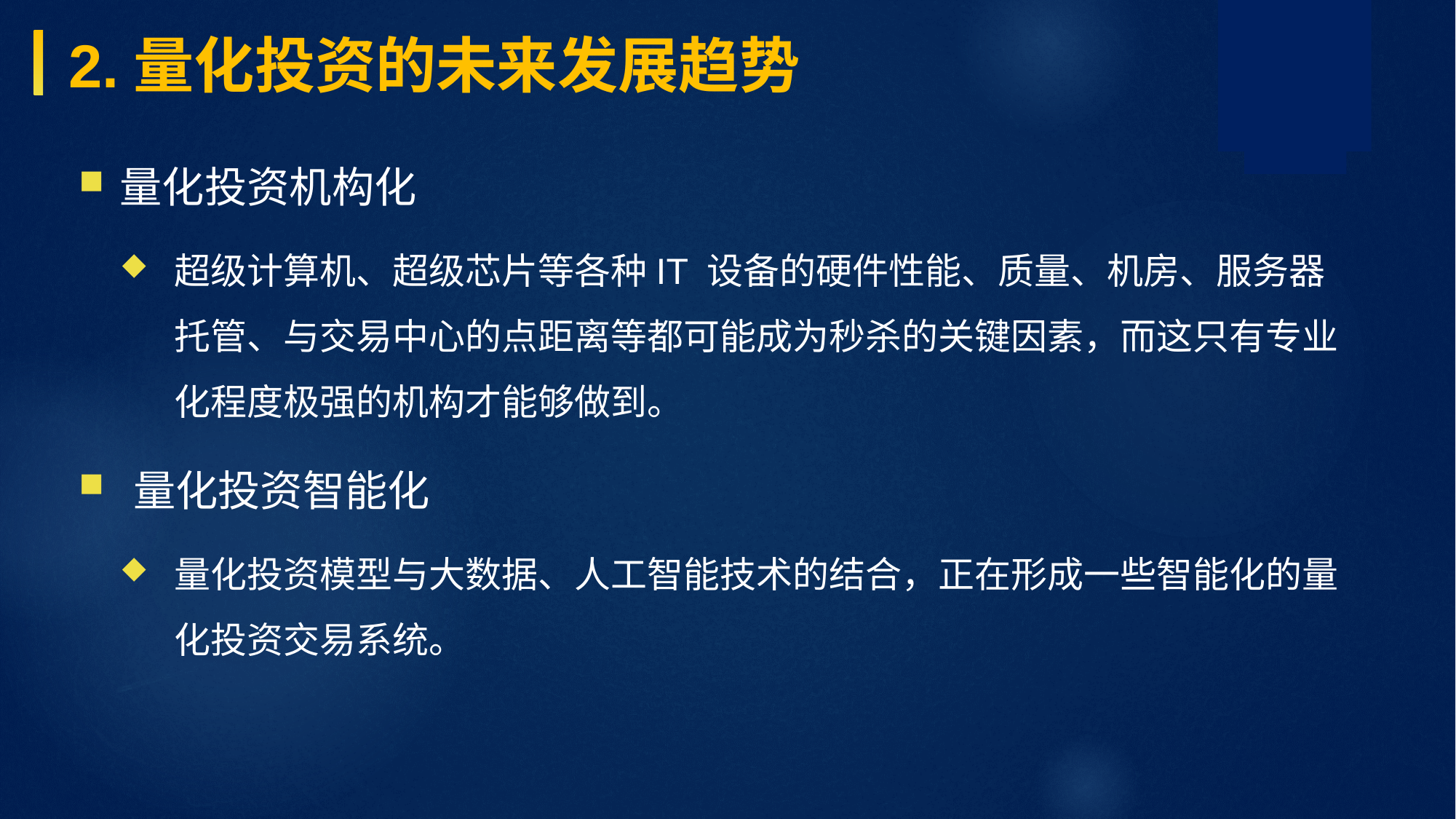

2.量化投资的未来发展趋势
量化投资机构化
超级计算机、超级芯片等各种IT 设备的硬件性能、质量、机房、服务器托管、与交易中心的点距离等都可能成为秒杀的关键因素，而这只有专业化程度极强的机构才能够做到。
量化投资智能化
量化投资模型与大数据、人工智能技术的结合，正在形成一些智能化的量化投资交易系统。